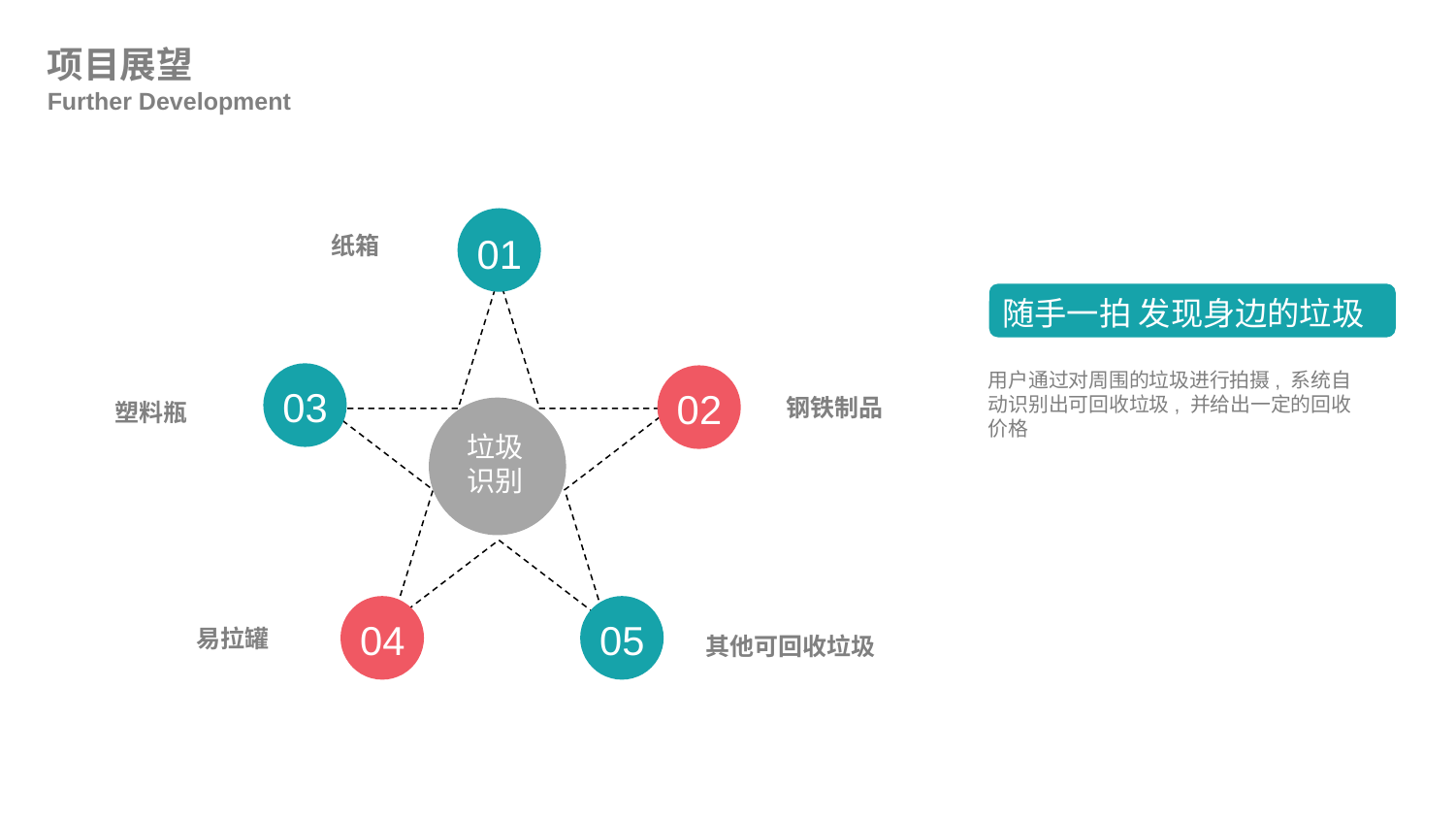

项目展望
Further Development

01
纸箱

随手一拍 发现身边的垃圾
用户通过对周围的垃圾进行拍摄, 系统自动识别出可回收垃圾, 并给出一定的回收价格

03

02
钢铁制品
塑料瓶

垃圾
识别

04

05
易拉罐
其他可回收垃圾